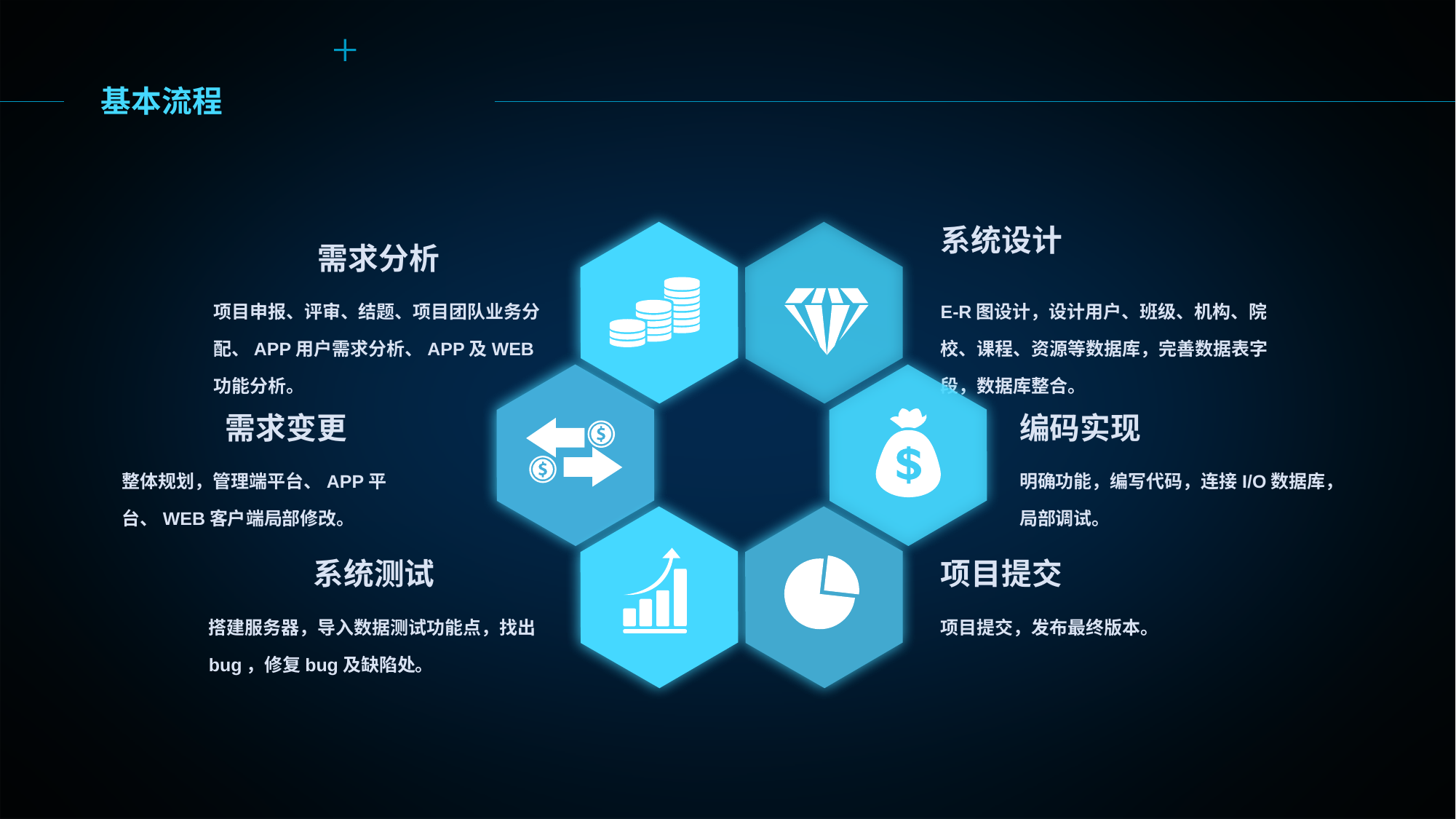

基本流程
系统设计

需求分析
项目申报、评审、结题、项目团队业务分配、APP用户需求分析、APP及WEB功能分析。
E-R图设计，设计用户、班级、机构、院校、课程、资源等数据库，完善数据表字段，数据库整合。

需求变更
编码实现
整体规划，管理端平台、APP平台、WEB客户端局部修改。
明确功能，编写代码，连接I/O数据库，局部调试。

系统测试
项目提交
搭建服务器，导入数据测试功能点，找出bug，修复bug及缺陷处。
项目提交，发布最终版本。